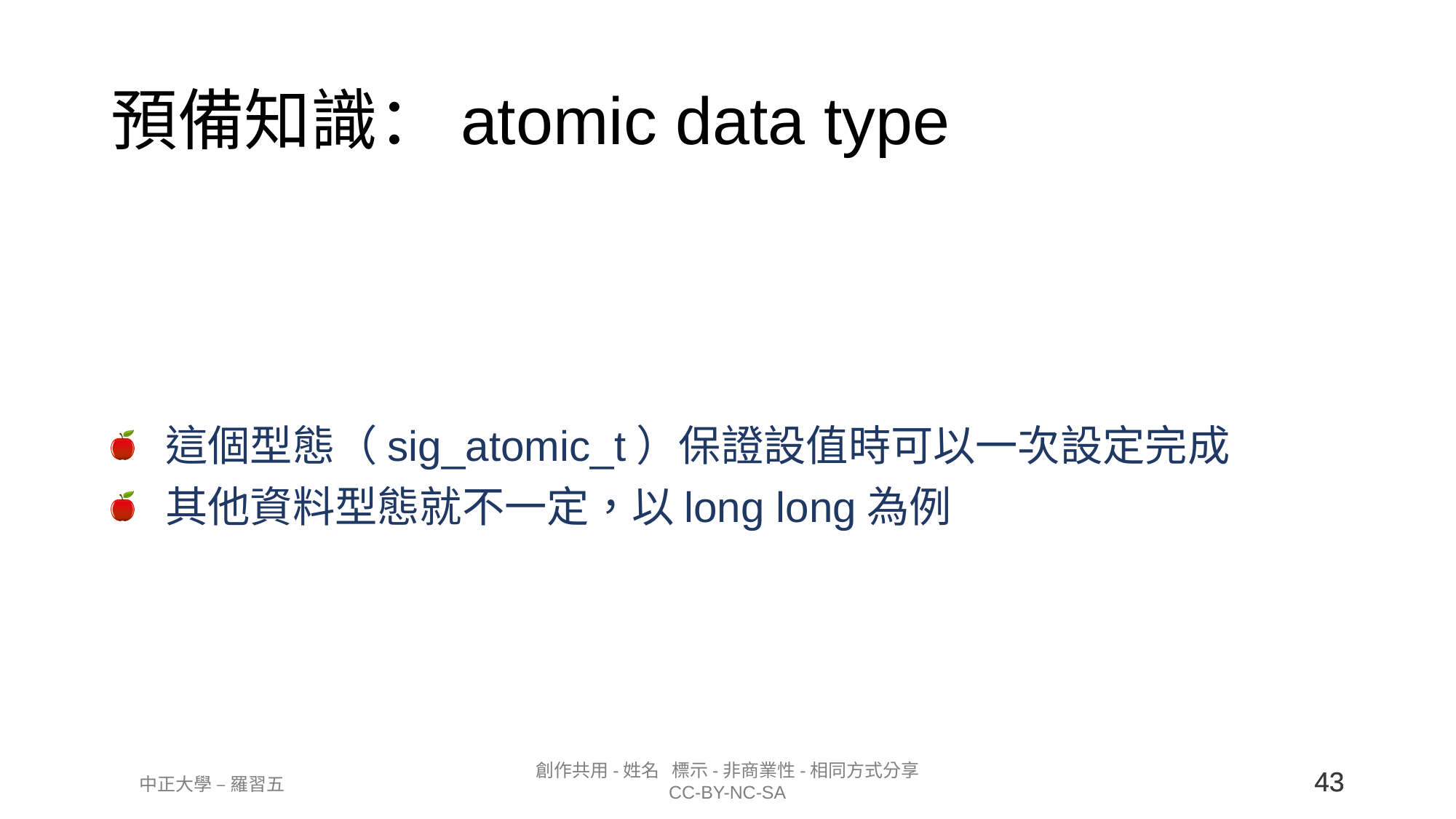

# 預備知識：atomic data type
這個型態（sig_atomic_t）保證設值時可以一次設定完成
其他資料型態就不一定，以long long為例